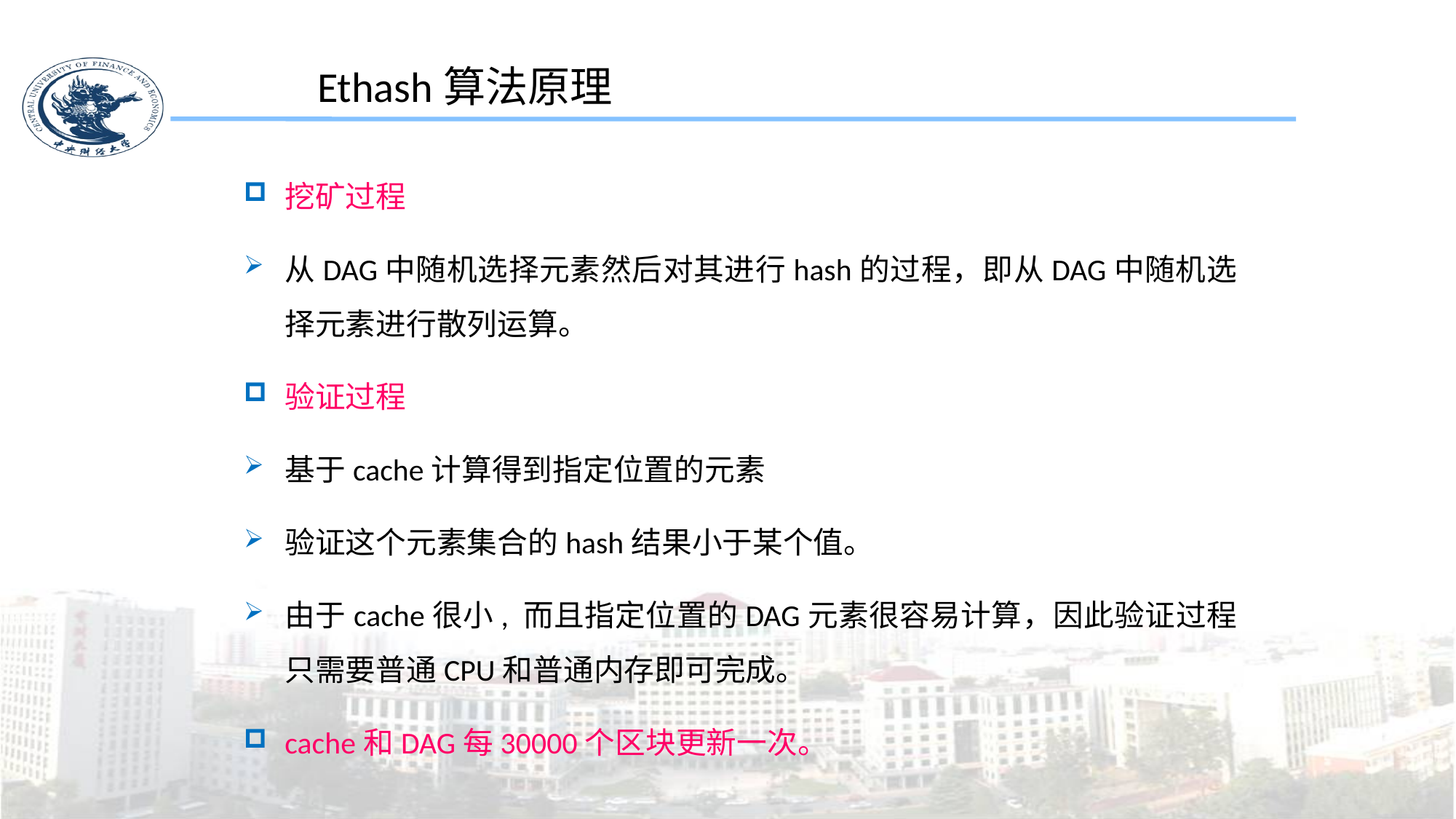

Ethash算法原理
挖矿过程
从DAG中随机选择元素然后对其进行hash的过程，即从DAG中随机选择元素进行散列运算。
验证过程
基于cache计算得到指定位置的元素
验证这个元素集合的hash结果小于某个值。
由于cache很小, 而且指定位置的DAG元素很容易计算，因此验证过程只需要普通CPU和普通内存即可完成。
cache和DAG每30000个区块更新一次。